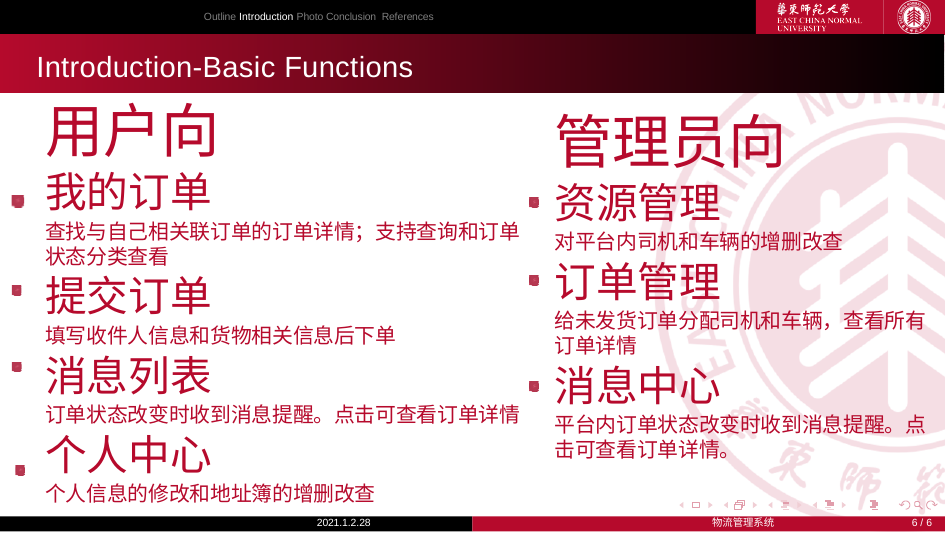

Outline Introduction Photo Conclusion References
# Introduction-Basic Functions
用户向
我的订单
查找与自己相关联订单的订单详情；支持查询和订单状态分类查看
提交订单
填写收件人信息和货物相关信息后下单
消息列表
订单状态改变时收到消息提醒。点击可查看订单详情
个人中心
个人信息的修改和地址簿的增删改查

管理员向
资源管理
对平台内司机和车辆的增删改查
订单管理
给未发货订单分配司机和车辆，查看所有订单详情
消息中心
平台内订单状态改变时收到消息提醒。点击可查看订单详情。

2021.1.2.28
物流管理系统
6 / 6